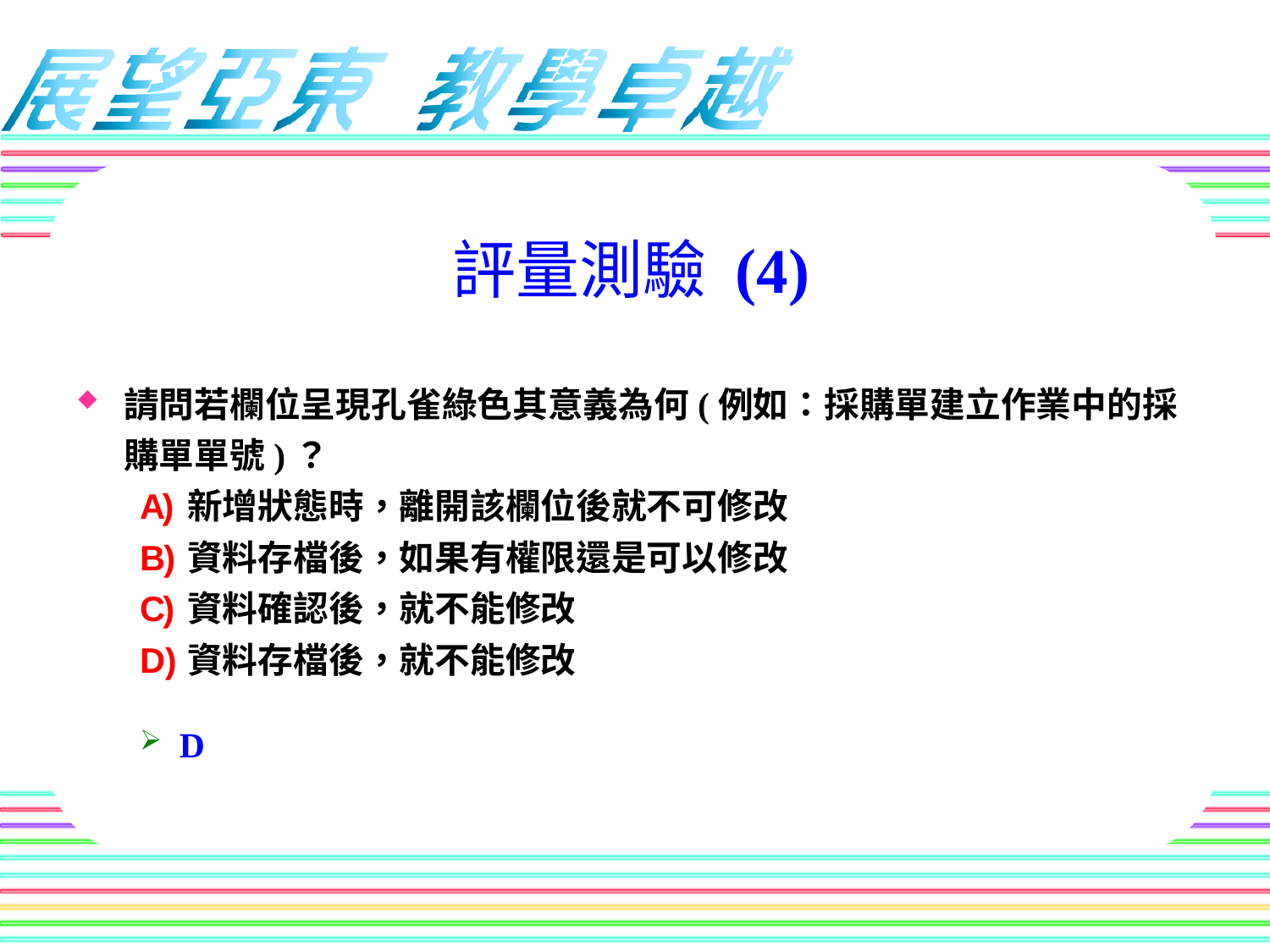

評量測驗 (4)
請問若欄位呈現孔雀綠色其意義為何(例如：採購單建立作業中的採購單單號)？
新增狀態時，離開該欄位後就不可修改
資料存檔後，如果有權限還是可以修改
資料確認後，就不能修改
資料存檔後，就不能修改
D